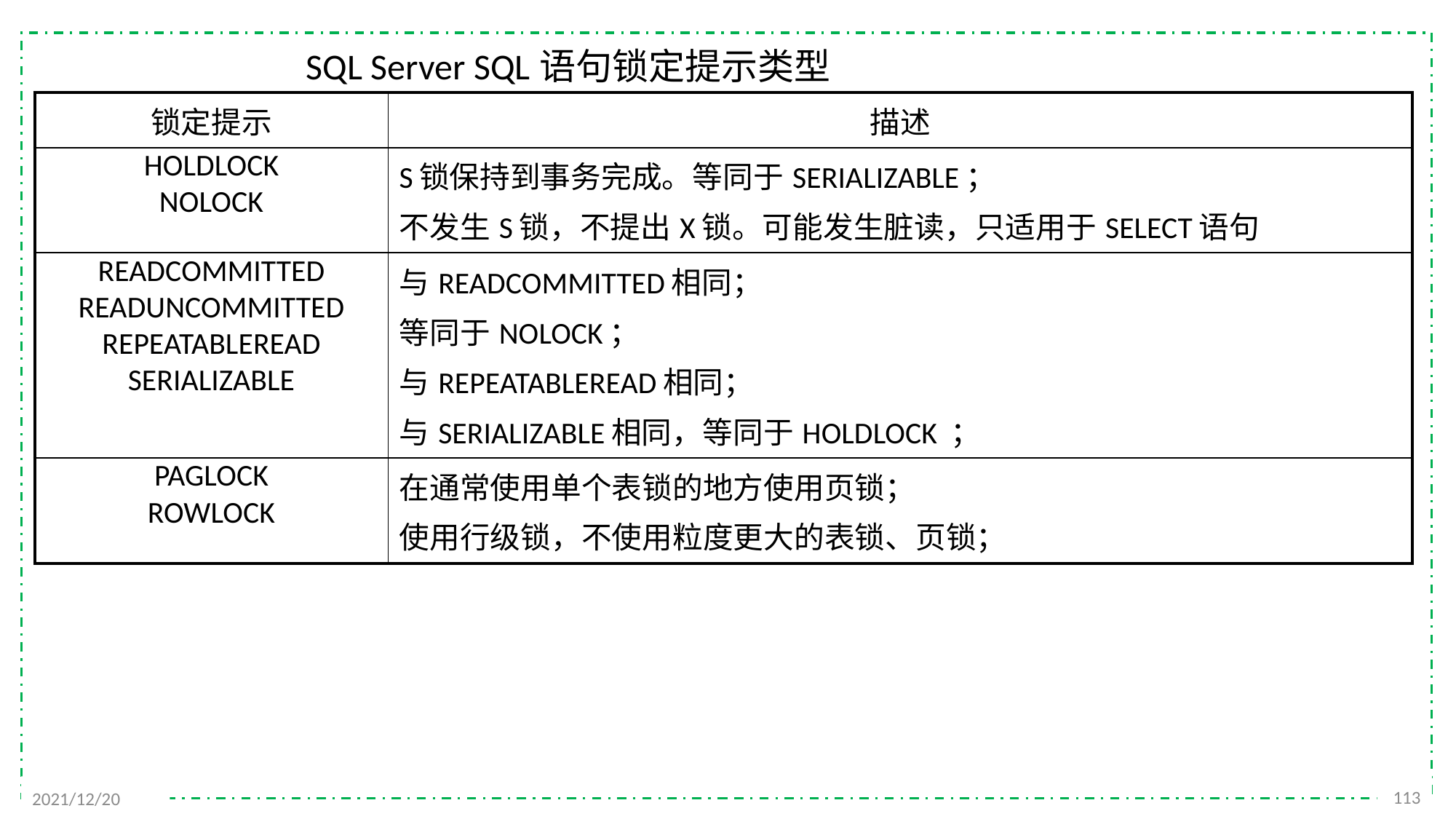

SQL Server SQL语句锁定提示类型
| 锁定提示 | 描述 |
| --- | --- |
| HOLDLOCK NOLOCK | S锁保持到事务完成。等同于SERIALIZABLE； 不发生S锁，不提出X锁。可能发生脏读，只适用于SELECT语句 |
| READCOMMITTED READUNCOMMITTED REPEATABLEREAD SERIALIZABLE | 与READCOMMITTED相同； 等同于NOLOCK； 与REPEATABLEREAD相同； 与SERIALIZABLE相同，等同于HOLDLOCK ； |
| PAGLOCK ROWLOCK | 在通常使用单个表锁的地方使用页锁； 使用行级锁，不使用粒度更大的表锁、页锁； |
113
2021/12/20